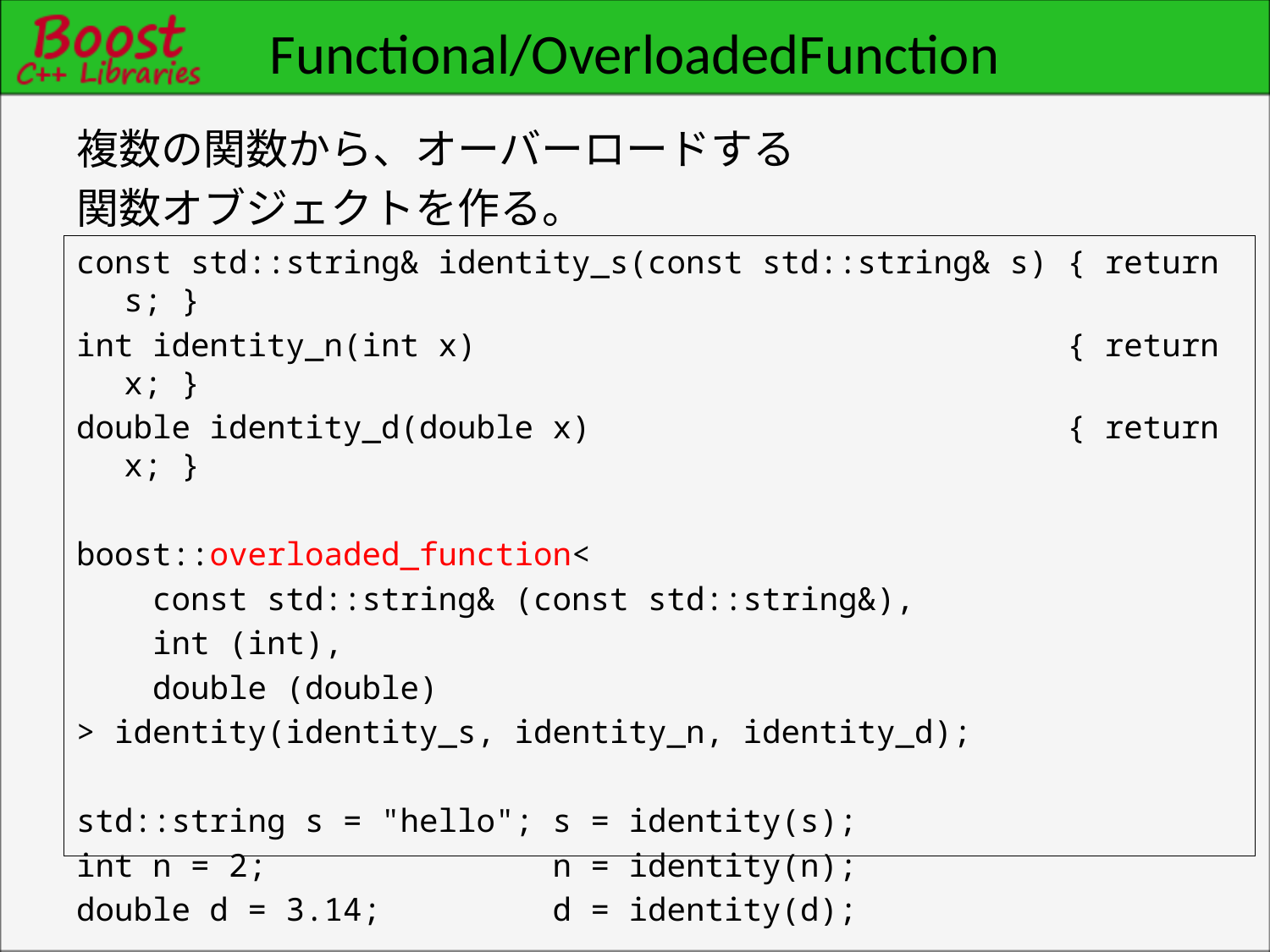

# Functional/OverloadedFunction
複数の関数から、オーバーロードする
関数オブジェクトを作る。
const std::string& identity_s(const std::string& s) { return s; }
int identity_n(int x)                               { return x; }
double identity_d(double x)                         { return x; }

boost::overloaded_function<
    const std::string& (const std::string&),
    int (int),
    double (double)
> identity(identity_s, identity_n, identity_d);

std::string s = "hello"; s = identity(s);
int n = 2;               n = identity(n);
double d = 3.14;         d = identity(d);